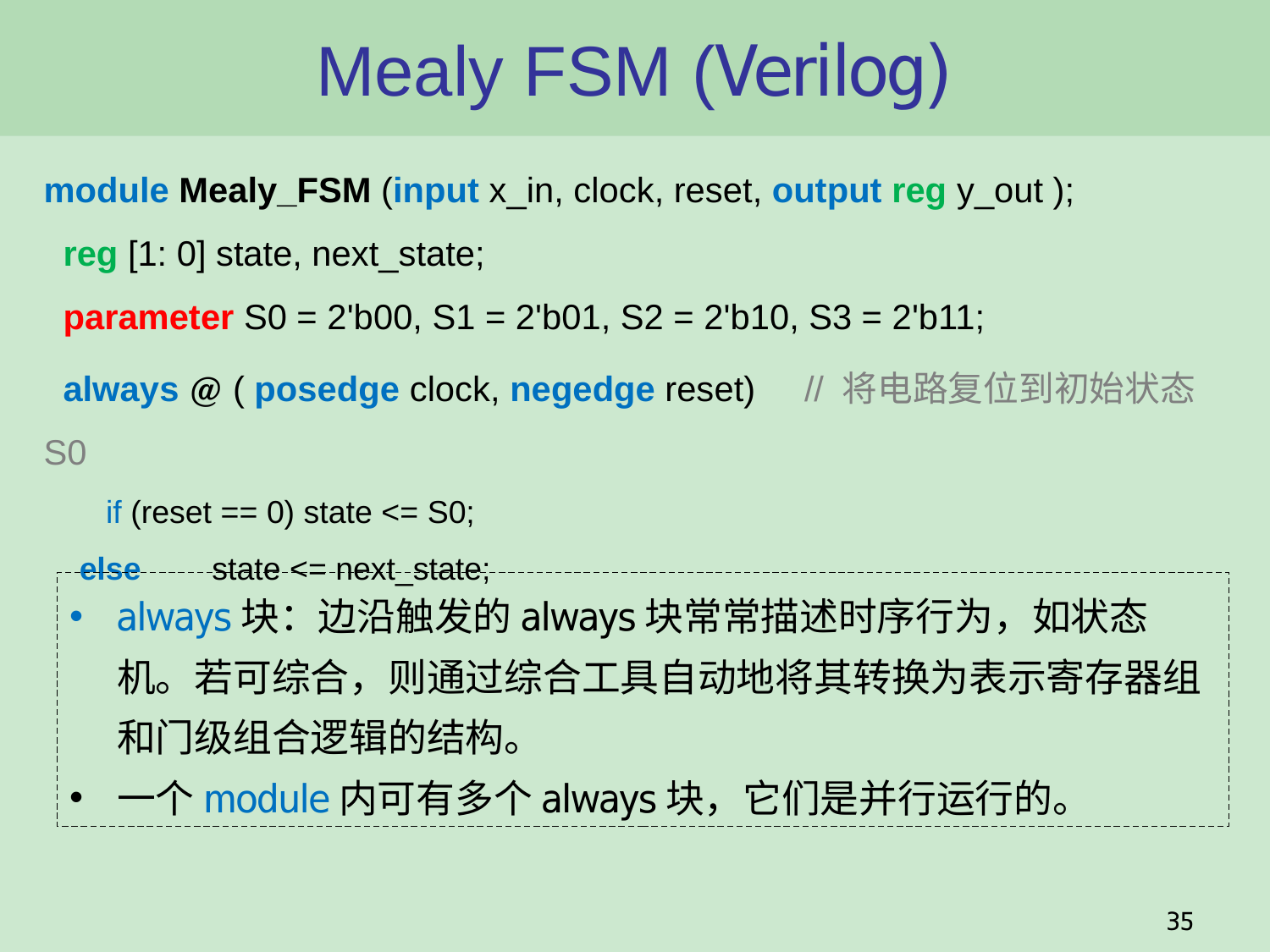

# Mealy FSM (Verilog)
module Mealy_FSM (input x_in, clock, reset, output reg y_out );
  reg [1: 0] state, next_state;
  parameter S0 = 2'b00, S1 = 2'b01, S2 = 2'b10, S3 = 2'b11;
  always @ ( posedge clock, negedge reset)     // 将电路复位到初始状态S0
       if (reset == 0) state <= S0;
    else        state <= next_state;
always块：边沿触发的always块常常描述时序行为，如状态机。若可综合，则通过综合工具自动地将其转换为表示寄存器组和门级组合逻辑的结构。
一个module内可有多个always块，它们是并行运行的。
35